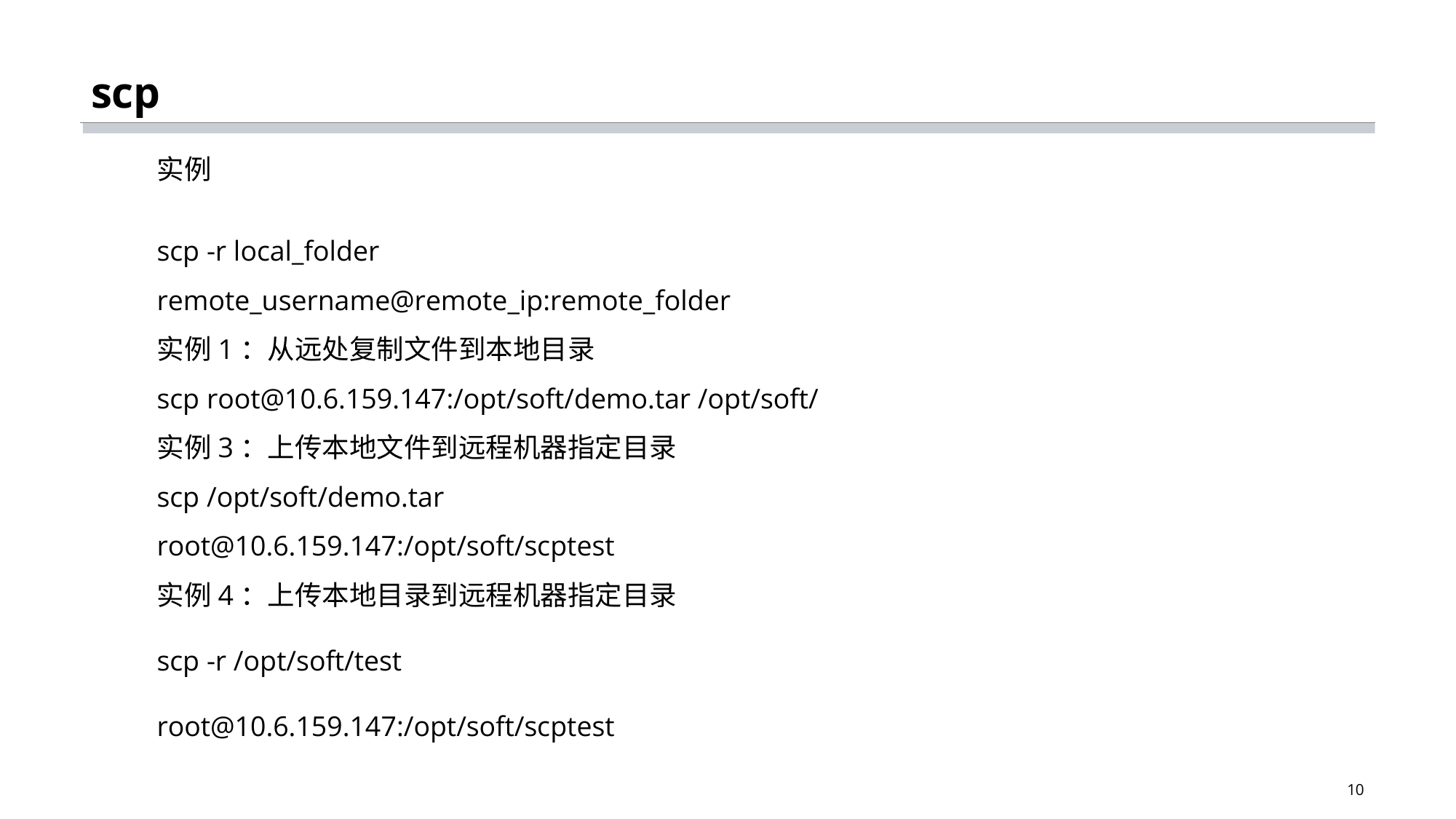

# scp
实例

scp -r local_folder remote_username@remote_ip:remote_folder
实例1：从远处复制文件到本地目录
scp root@10.6.159.147:/opt/soft/demo.tar /opt/soft/
实例3：上传本地文件到远程机器指定目录
scp /opt/soft/demo.tar root@10.6.159.147:/opt/soft/scptest
实例4：上传本地目录到远程机器指定目录
scp -r /opt/soft/test root@10.6.159.147:/opt/soft/scptest
10